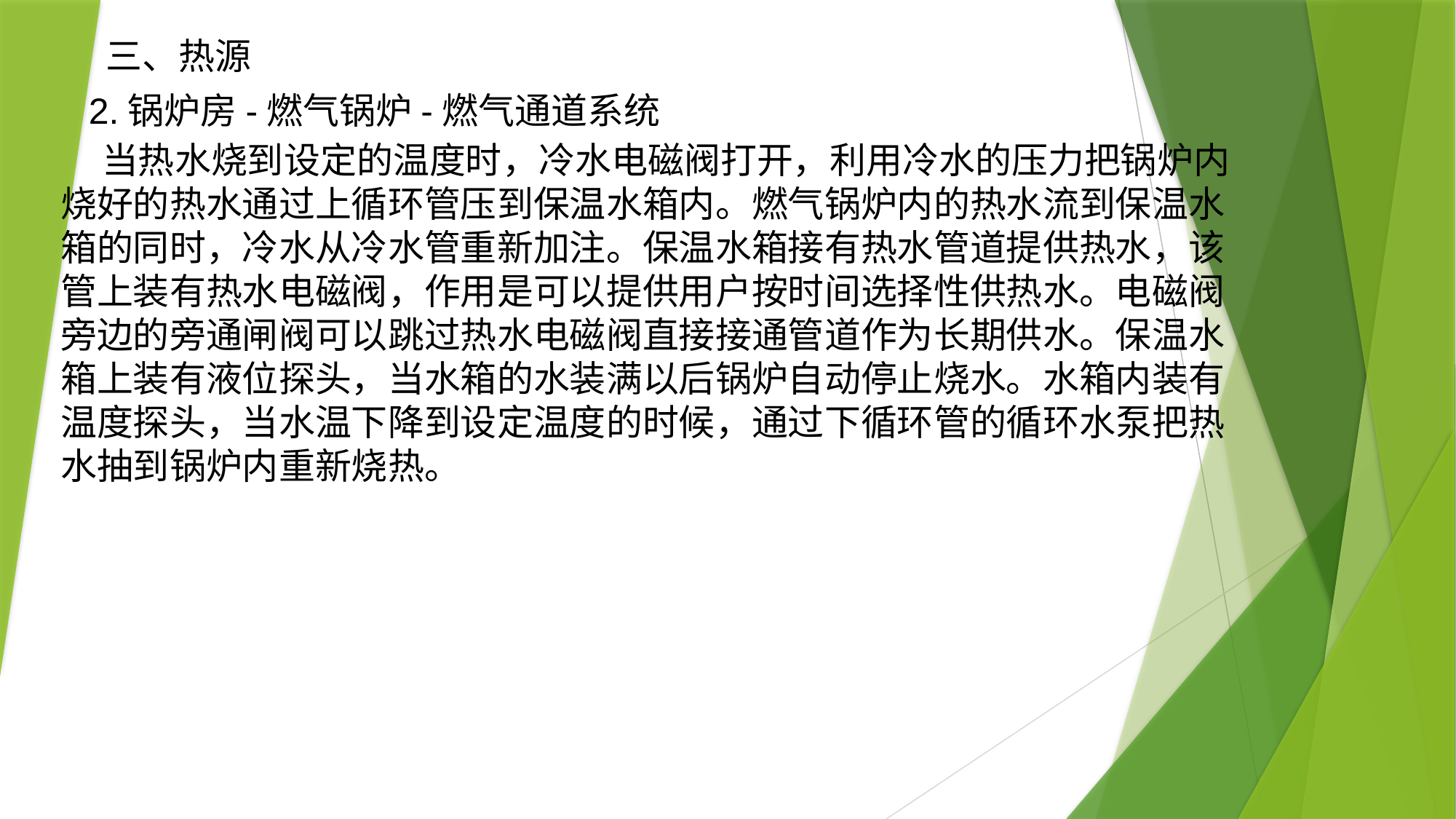

# 三、热源
2.锅炉房-燃气锅炉-燃气通道系统

    当热水烧到设定的温度时，冷水电磁阀打开，利用冷水的压力把锅炉内烧好的热水通过上循环管压到保温水箱内。燃气锅炉内的热水流到保温水箱的同时，冷水从冷水管重新加注。保温水箱接有热水管道提供热水，该管上装有热水电磁阀，作用是可以提供用户按时间选择性供热水。电磁阀旁边的旁通闸阀可以跳过热水电磁阀直接接通管道作为长期供水。保温水箱上装有液位探头，当水箱的水装满以后锅炉自动停止烧水。水箱内装有温度探头，当水温下降到设定温度的时候，通过下循环管的循环水泵把热水抽到锅炉内重新烧热。